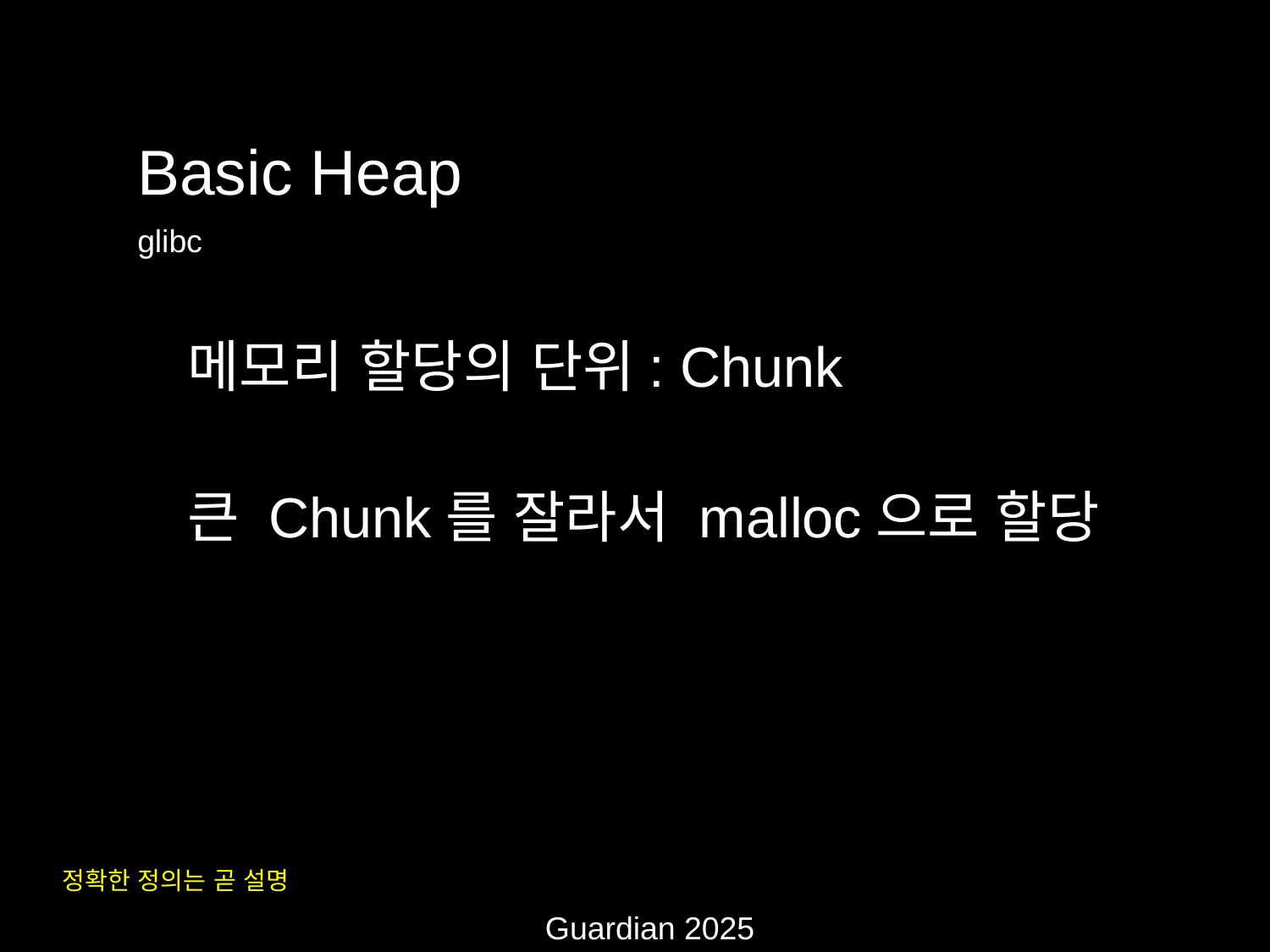

Basic Heap
glibc
메모리 할당의 단위: Chunk
큰 Chunk를 잘라서 malloc으로 할당
정확한 정의는 곧 설명